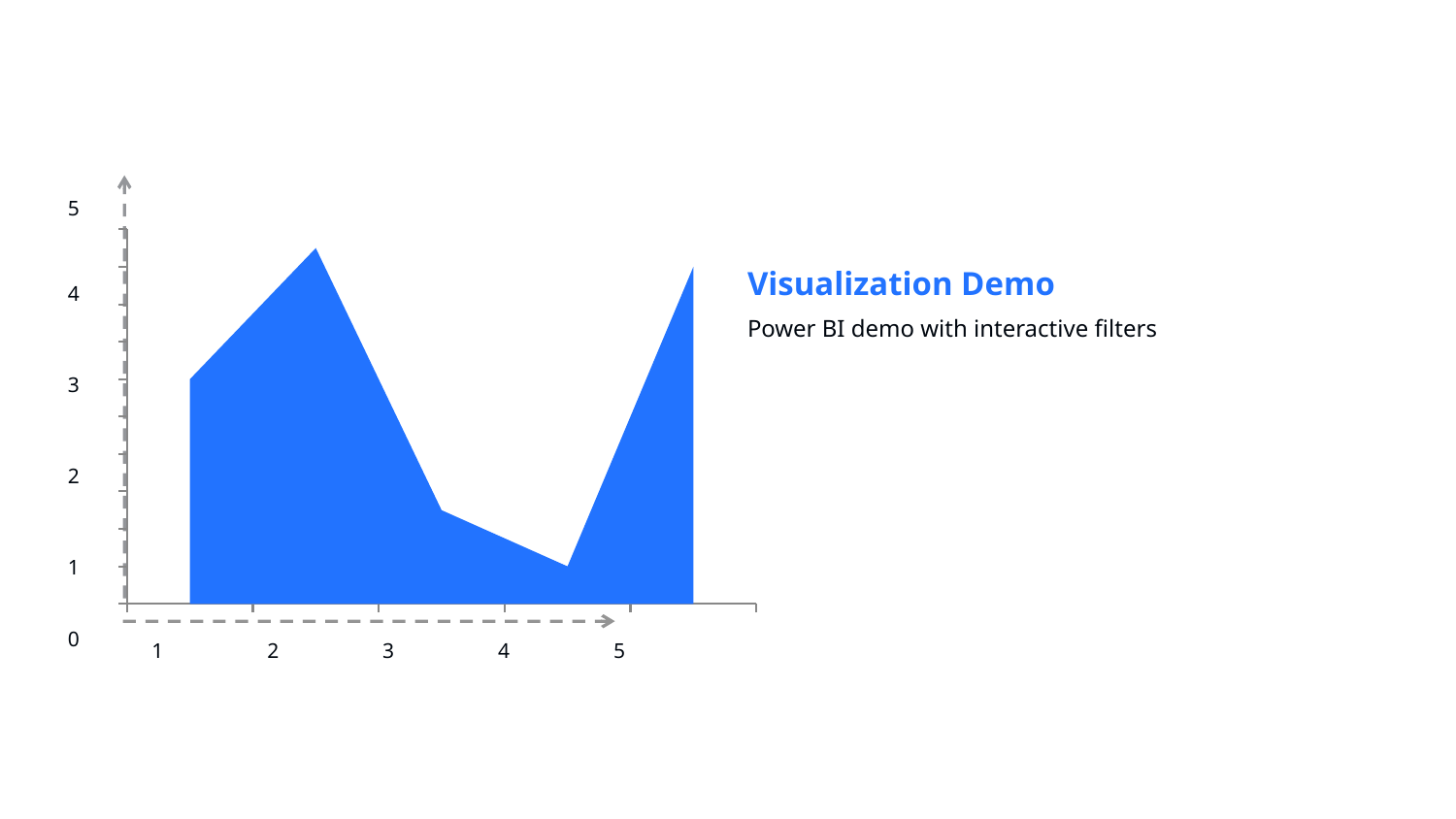

5

### Chart

| Category | 系列1 |
|---|---|
| 类别1 | 12.0 |
| 类别2 | 19.0 |
| 类别3 | 5.0 |
| 类别4 | 2.0 |
| 类别5 | 18.0 |
Visualization Demo
4
Power BI demo with interactive filters
3
2
1
0

1
2
3
4
5